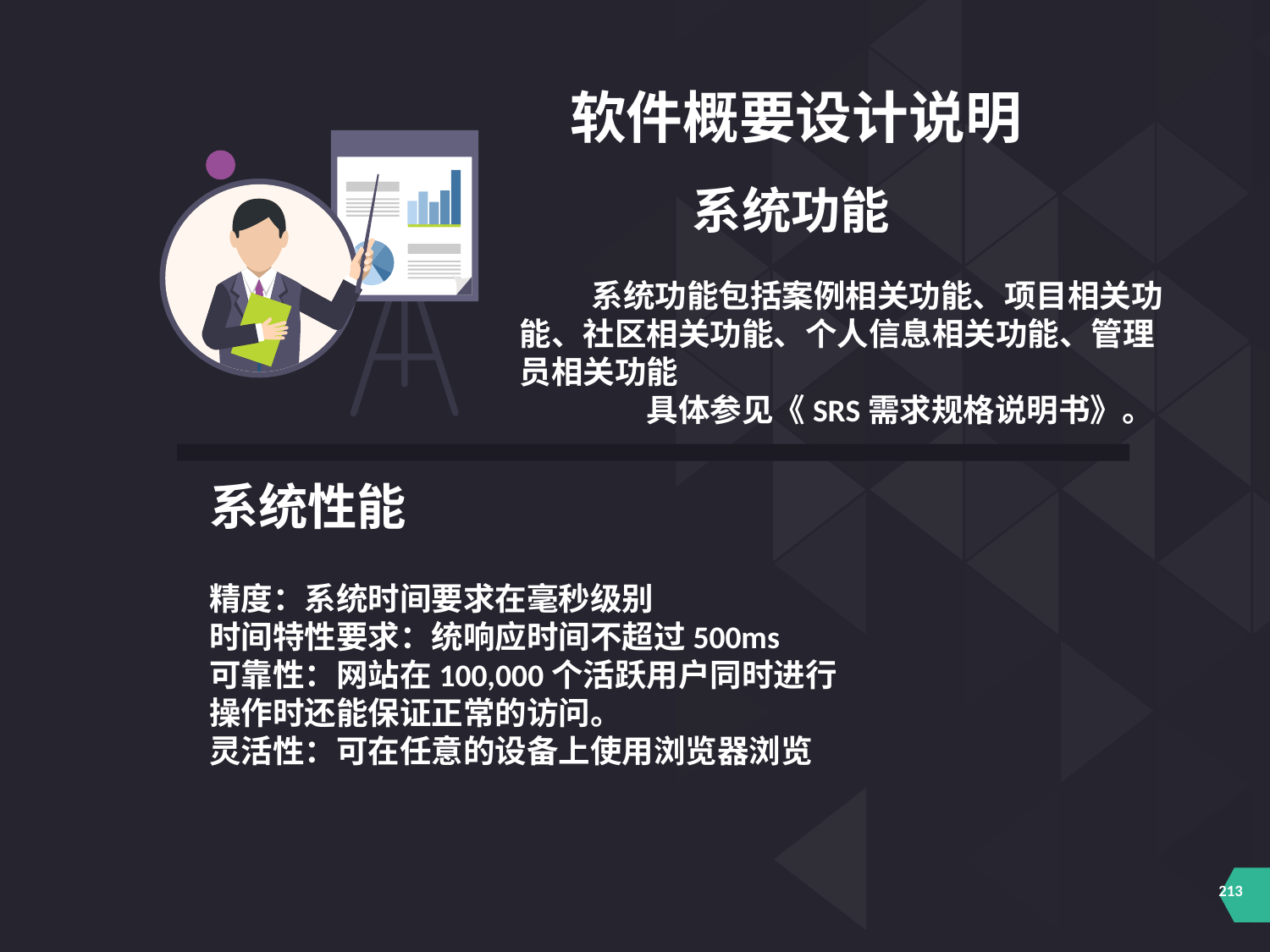

软件概要设计说明

         系统功能

         系统功能包括案例相关功能、项目相关功能、社区相关功能、个人信息相关功能、管理员相关功能
	具体参见《SRS需求规格说明书》。

系统性能
精度：系统时间要求在毫秒级别
时间特性要求：统响应时间不超过500ms
可靠性：网站在100,000个活跃用户同时进行操作时还能保证正常的访问。
灵活性：可在任意的设备上使用浏览器浏览